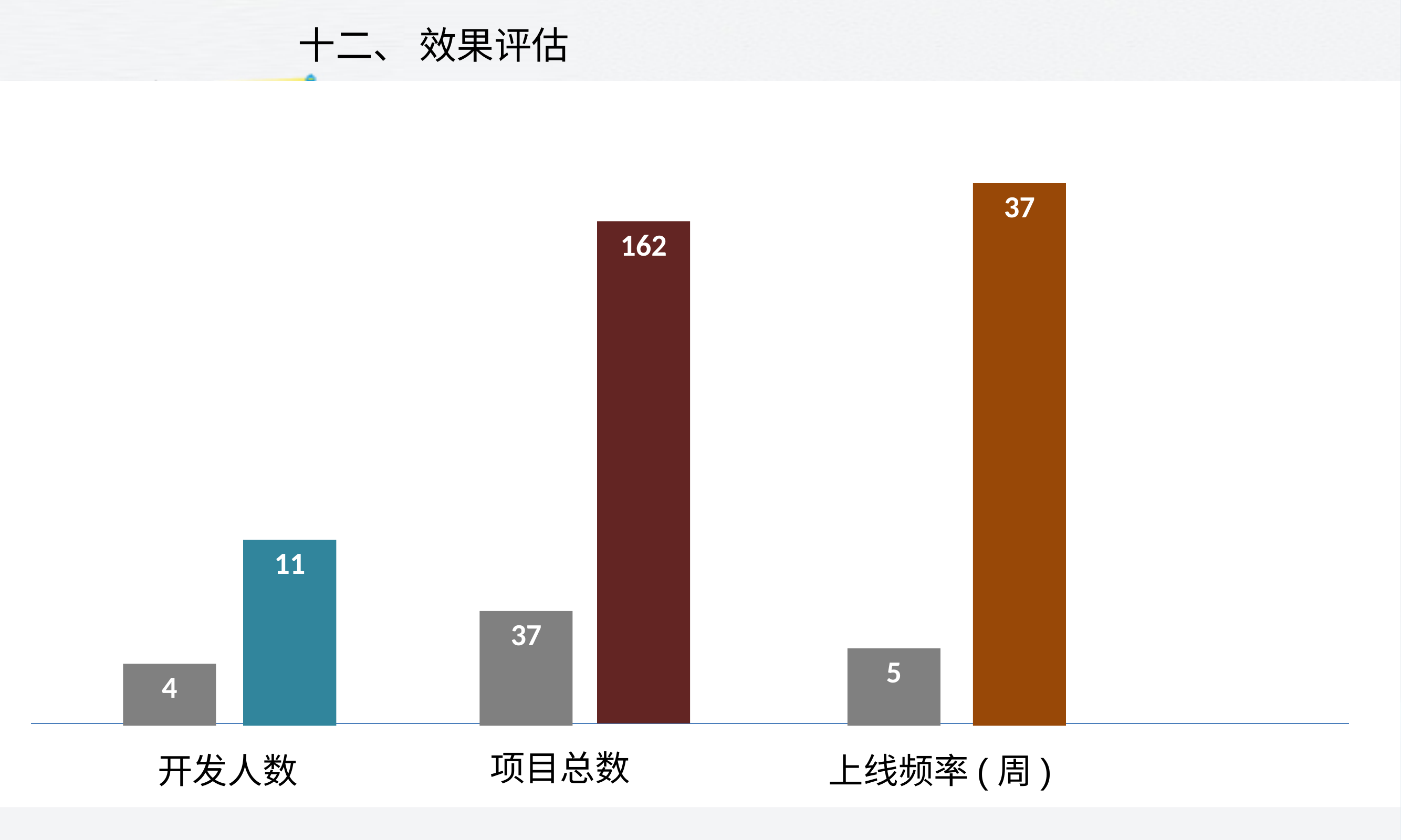

# 十二、 效果评估
37
162
11
37
5
4
项目总数
开发人数
上线频率(周)